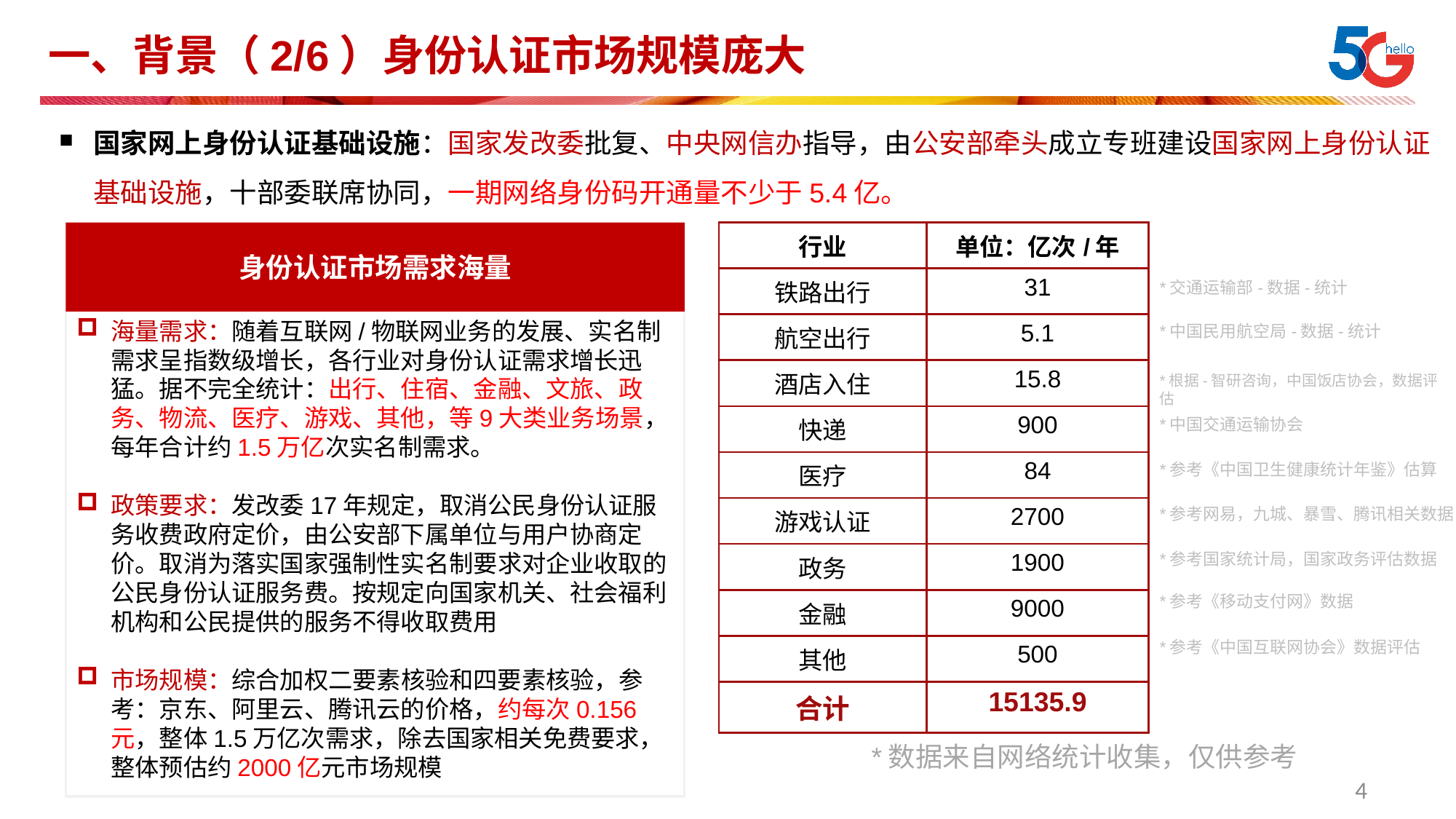

# 一、背景（2/6）身份认证市场规模庞大
国家网上身份认证基础设施：国家发改委批复、中央网信办指导，由公安部牵头成立专班建设国家网上身份认证基础设施，十部委联席协同，一期网络身份码开通量不少于5.4亿。
身份认证市场需求海量
| 行业 | 单位：亿次/年 |
| --- | --- |
| 铁路出行 | 31 |
| 航空出行 | 5.1 |
| 酒店入住 | 15.8 |
| 快递 | 900 |
| 医疗 | 84 |
| 游戏认证 | 2700 |
| 政务 | 1900 |
| 金融 | 9000 |
| 其他 | 500 |
| 合计 | 15135.9 |
*交通运输部-数据-统计
海量需求：随着互联网/物联网业务的发展、实名制需求呈指数级增长，各行业对身份认证需求增长迅猛。据不完全统计：出行、住宿、金融、文旅、政务、物流、医疗、游戏、其他，等9大类业务场景，每年合计约1.5万亿次实名制需求。

政策要求：发改委17年规定，取消公民身份认证服务收费政府定价，由公安部下属单位与用户协商定价。取消为落实国家强制性实名制要求对企业收取的公民身份认证服务费。按规定向国家机关、社会福利机构和公民提供的服务不得收取费用

市场规模：综合加权二要素核验和四要素核验，参考：京东、阿里云、腾讯云的价格，约每次0.156元，整体1.5万亿次需求，除去国家相关免费要求，整体预估约2000亿元市场规模

*中国民用航空局-数据-统计
*根据-智研咨询，中国饭店协会，数据评估
*中国交通运输协会
*参考《中国卫生健康统计年鉴》估算
*参考网易，九城、暴雪、腾讯相关数据
*参考国家统计局，国家政务评估数据
*参考《移动支付网》数据
*参考《中国互联网协会》数据评估
*数据来自网络统计收集，仅供参考